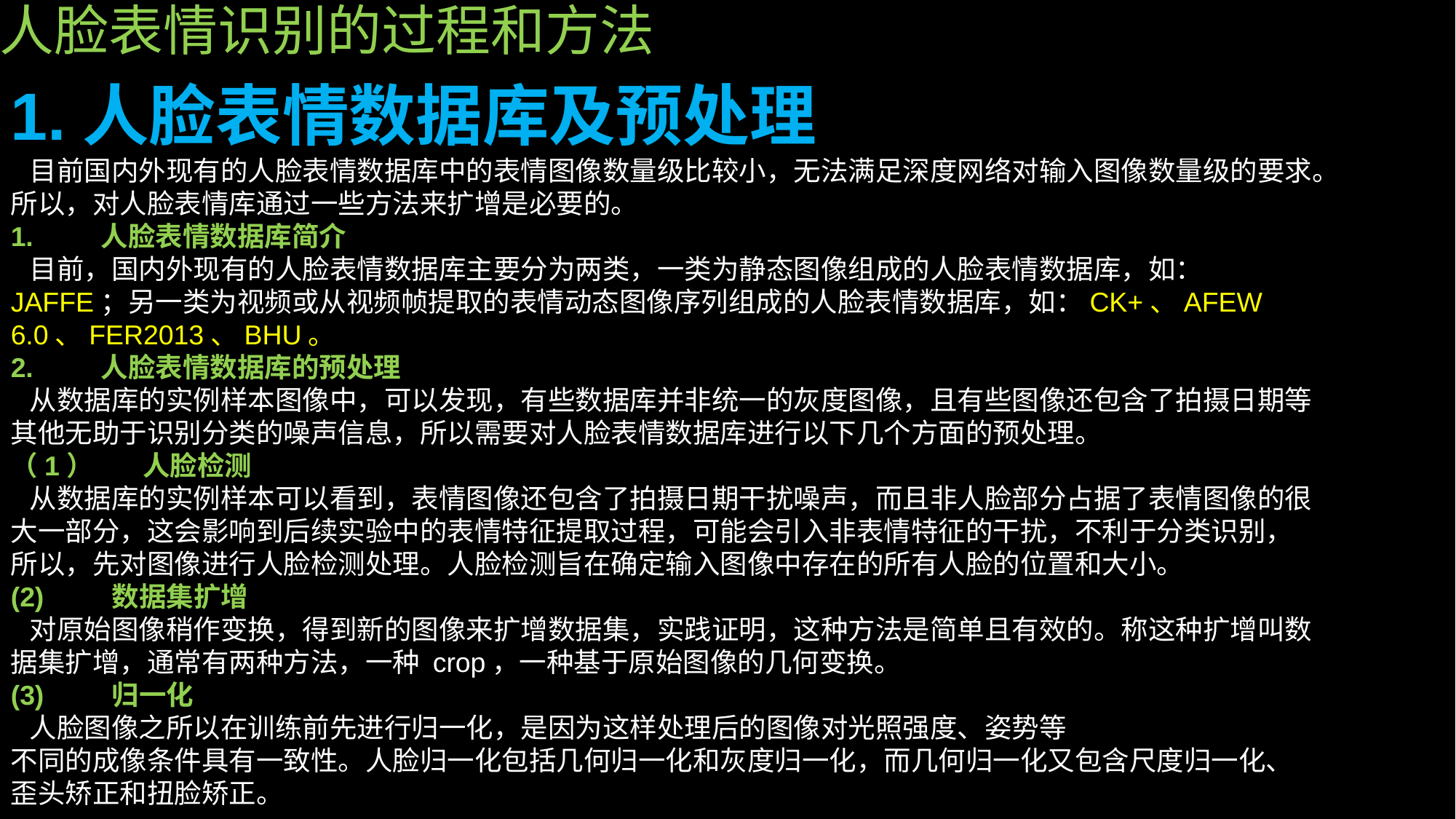

# 人脸表情识别的过程和方法
1.人脸表情数据库及预处理
  目前国内外现有的人脸表情数据库中的表情图像数量级比较小，无法满足深度网络对输入图像数量级的要求。所以，对人脸表情库通过一些方法来扩增是必要的。
1.        人脸表情数据库简介
  目前，国内外现有的人脸表情数据库主要分为两类，一类为静态图像组成的人脸表情数据库，如：JAFFE；另一类为视频或从视频帧提取的表情动态图像序列组成的人脸表情数据库，如：CK+、AFEW 6.0、FER2013、BHU。
2.        人脸表情数据库的预处理
  从数据库的实例样本图像中，可以发现，有些数据库并非统一的灰度图像，且有些图像还包含了拍摄日期等其他无助于识别分类的噪声信息，所以需要对人脸表情数据库进行以下几个方面的预处理。
（1）        人脸检测
  从数据库的实例样本可以看到，表情图像还包含了拍摄日期干扰噪声，而且非人脸部分占据了表情图像的很大一部分，这会影响到后续实验中的表情特征提取过程，可能会引入非表情特征的干扰，不利于分类识别，所以，先对图像进行人脸检测处理。人脸检测旨在确定输入图像中存在的所有人脸的位置和大小。
(2)        数据集扩增
  对原始图像稍作变换，得到新的图像来扩增数据集，实践证明，这种方法是简单且有效的。称这种扩增叫数据集扩增，通常有两种方法，一种 crop，一种基于原始图像的几何变换。
(3)        归一化
  人脸图像之所以在训练前先进行归一化，是因为这样处理后的图像对光照强度、姿势等
不同的成像条件具有一致性。人脸归一化包括几何归一化和灰度归一化，而几何归一化又包含尺度归一化、歪头矫正和扭脸矫正。